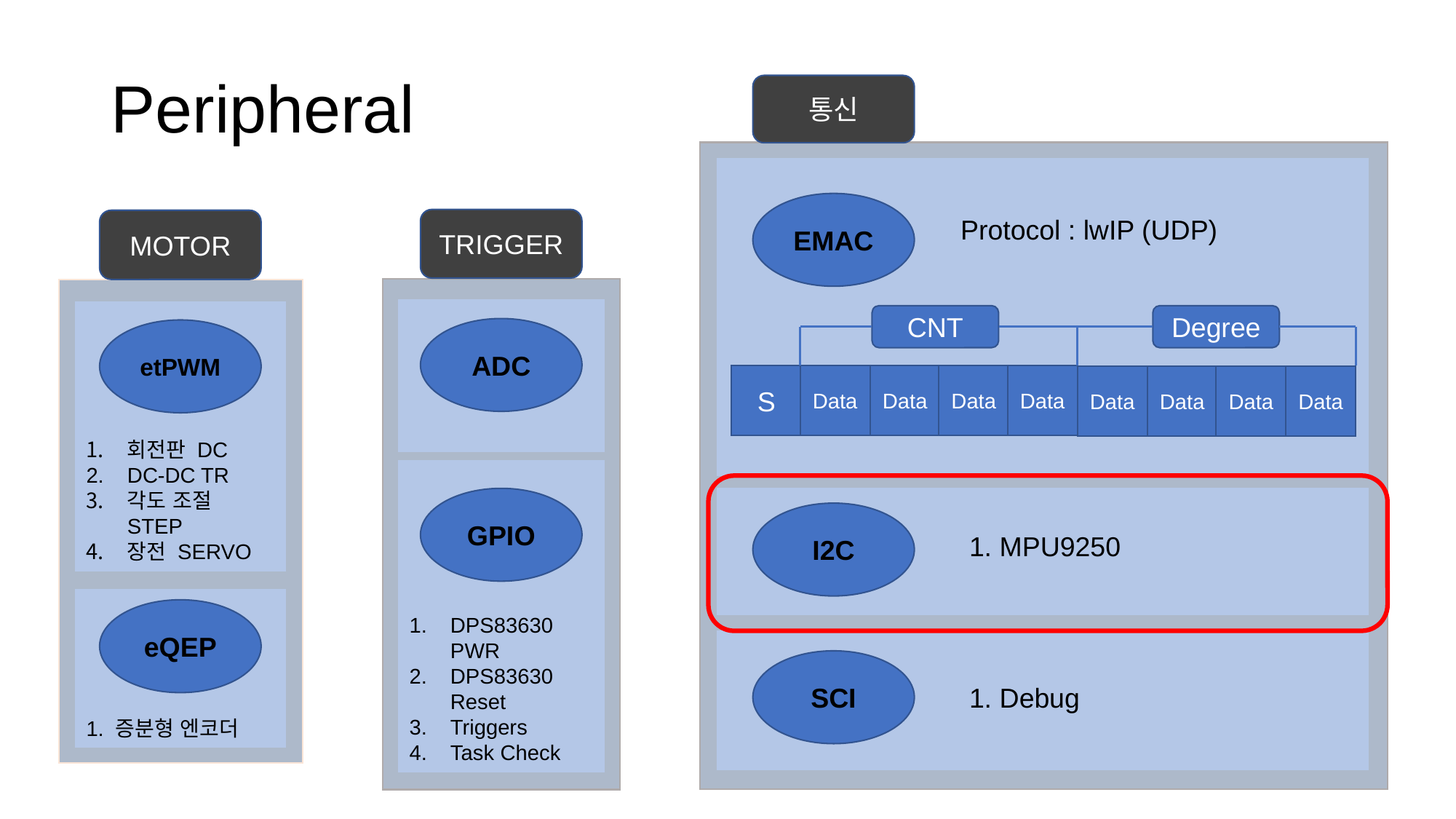

# Peripheral
통신

EMAC
Protocol : lwIP (UDP)

CNT
Degree
S
Data
Data
Data
Data
Data
Data
Data
Data

I2C
1. MPU9250

SCI
1. Debug
TRIGGER
MOTOR

etPWM
회전판 DC
DC-DC TR
각도 조절 STEP
장전 SERVO

eQEP
1. 증분형 엔코더

ADC

GPIO
DPS83630 PWR
DPS83630  Reset
Triggers
Task Check